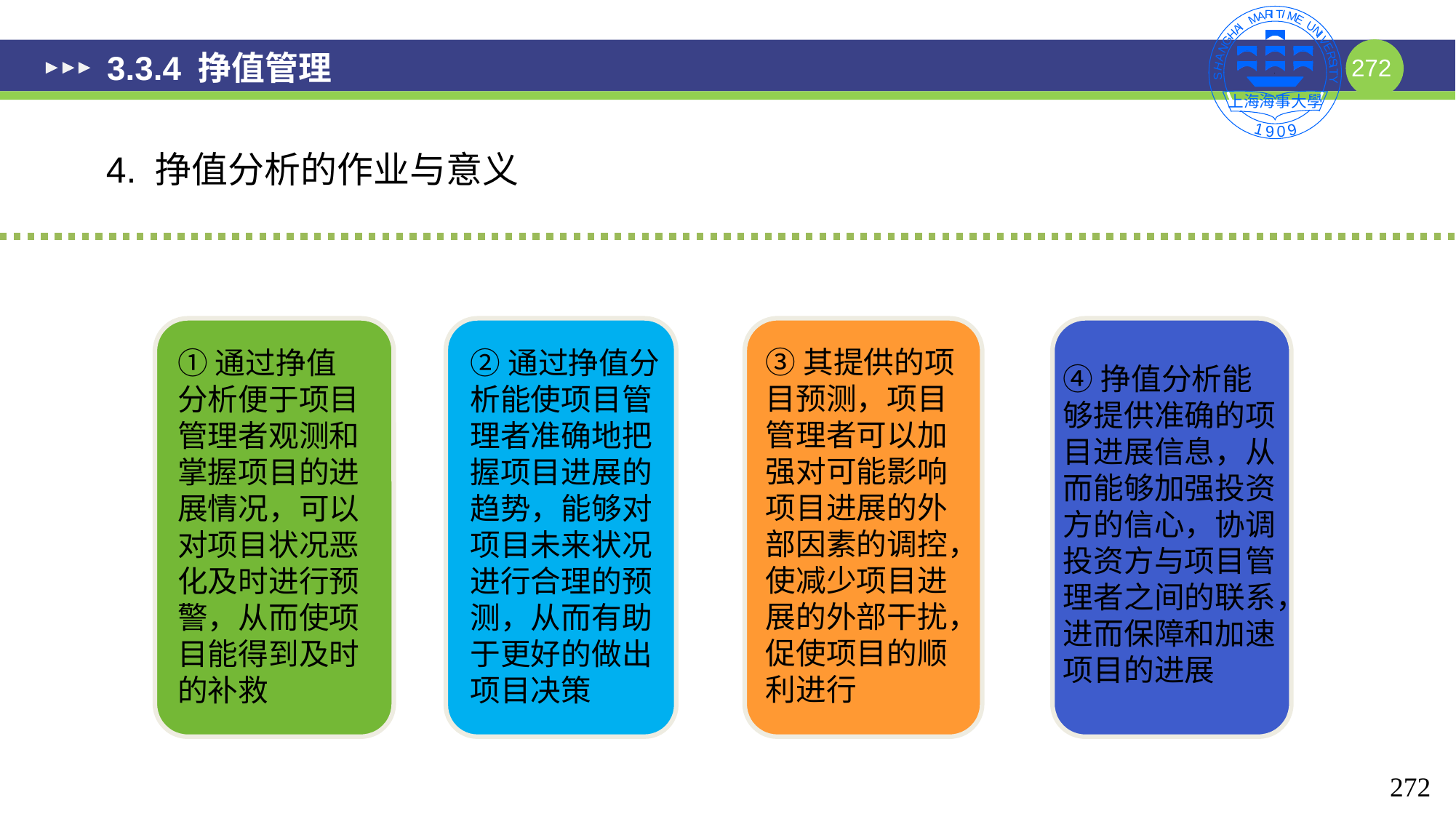

# 3.3.4 挣值管理
4. 挣值分析的作业与意义

③其提供的项目预测，项目管理者可以加强对可能影响项目进展的外部因素的调控，使减少项目进展的外部干扰，促使项目的顺利进行
①通过挣值分析便于项目管理者观测和掌握项目的进展情况，可以对项目状况恶化及时进行预警，从而使项目能得到及时的补救
②通过挣值分析能使项目管理者准确地把握项目进展的趋势，能够对项目未来状况进行合理的预测，从而有助于更好的做出项目决策
④挣值分析能够提供准确的项目进展信息，从而能够加强投资方的信心，协调投资方与项目管理者之间的联系，进而保障和加速项目的进展
272
272